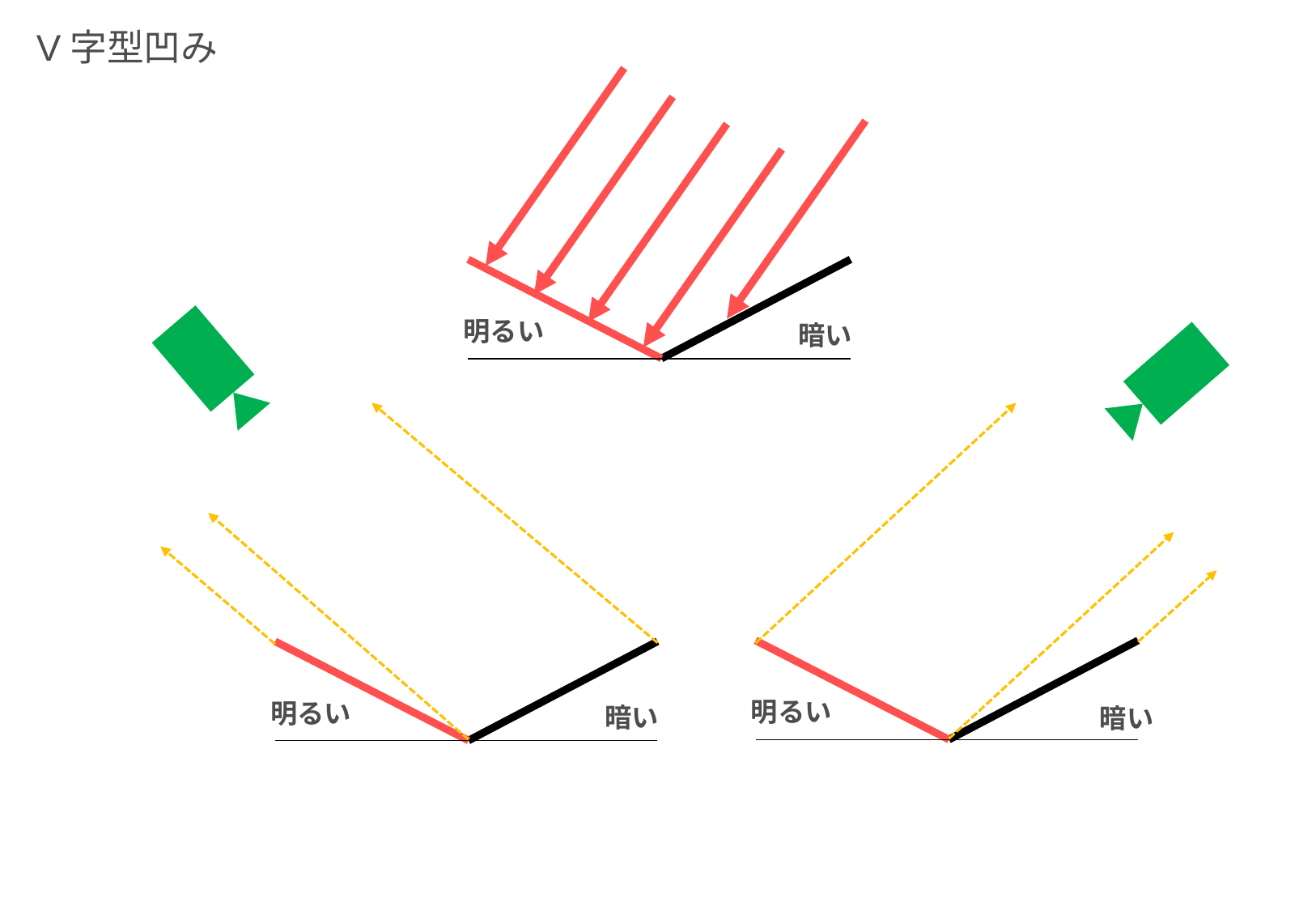

# V字型凹み
明るい
暗い

明るい
明るい
暗い
暗い